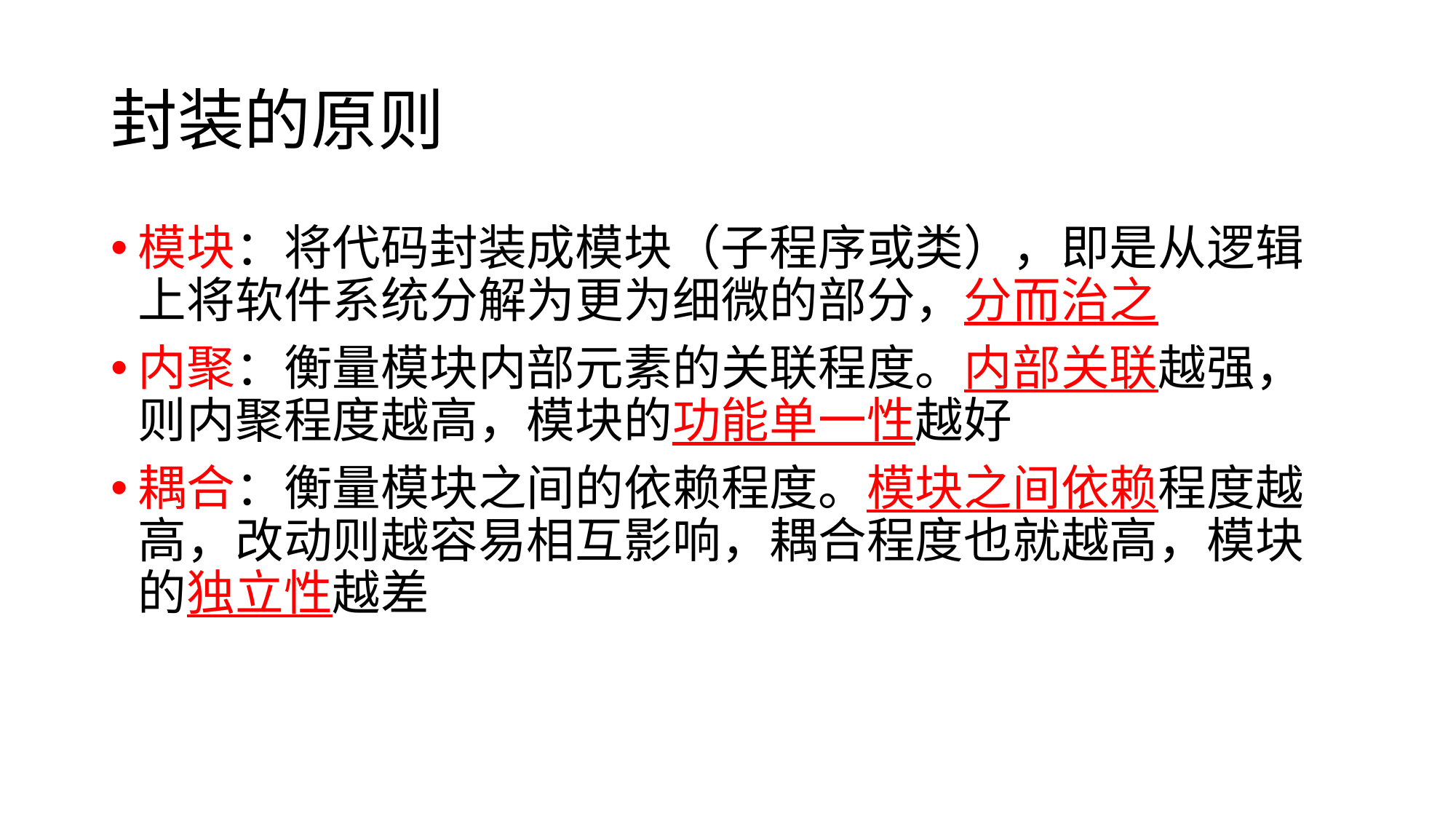

# 封装的原则
模块：将代码封装成模块（子程序或类），即是从逻辑上将软件系统分解为更为细微的部分，分而治之
内聚：衡量模块内部元素的关联程度。内部关联越强，则内聚程度越高，模块的功能单一性越好
耦合：衡量模块之间的依赖程度。模块之间依赖程度越高，改动则越容易相互影响，耦合程度也就越高，模块的独立性越差